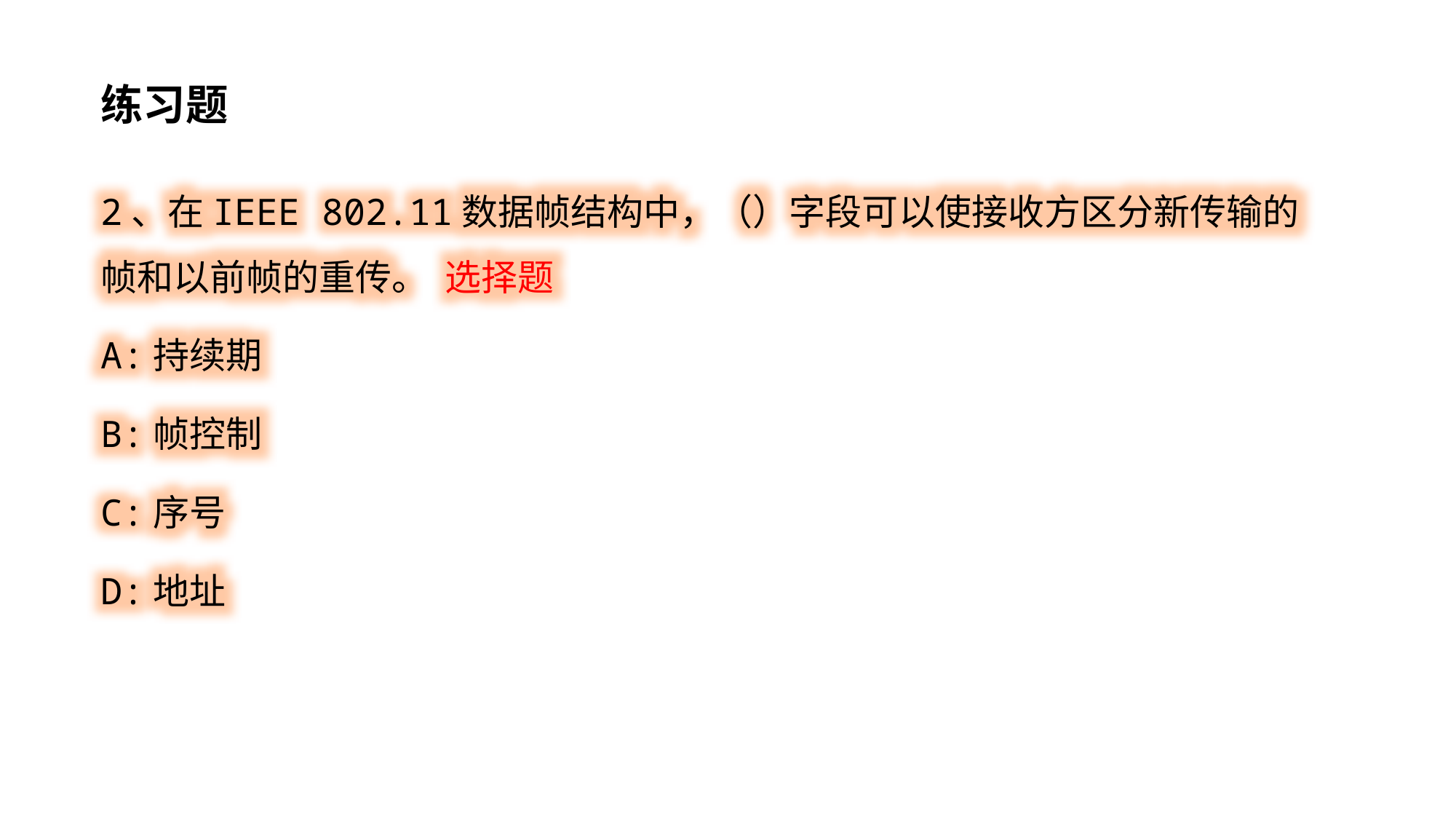

练习题
2、在IEEE 802.11数据帧结构中，（）字段可以使接收方区分新传输的帧和以前帧的重传。  选择题

A:持续期

B:帧控制

C:序号

D:地址